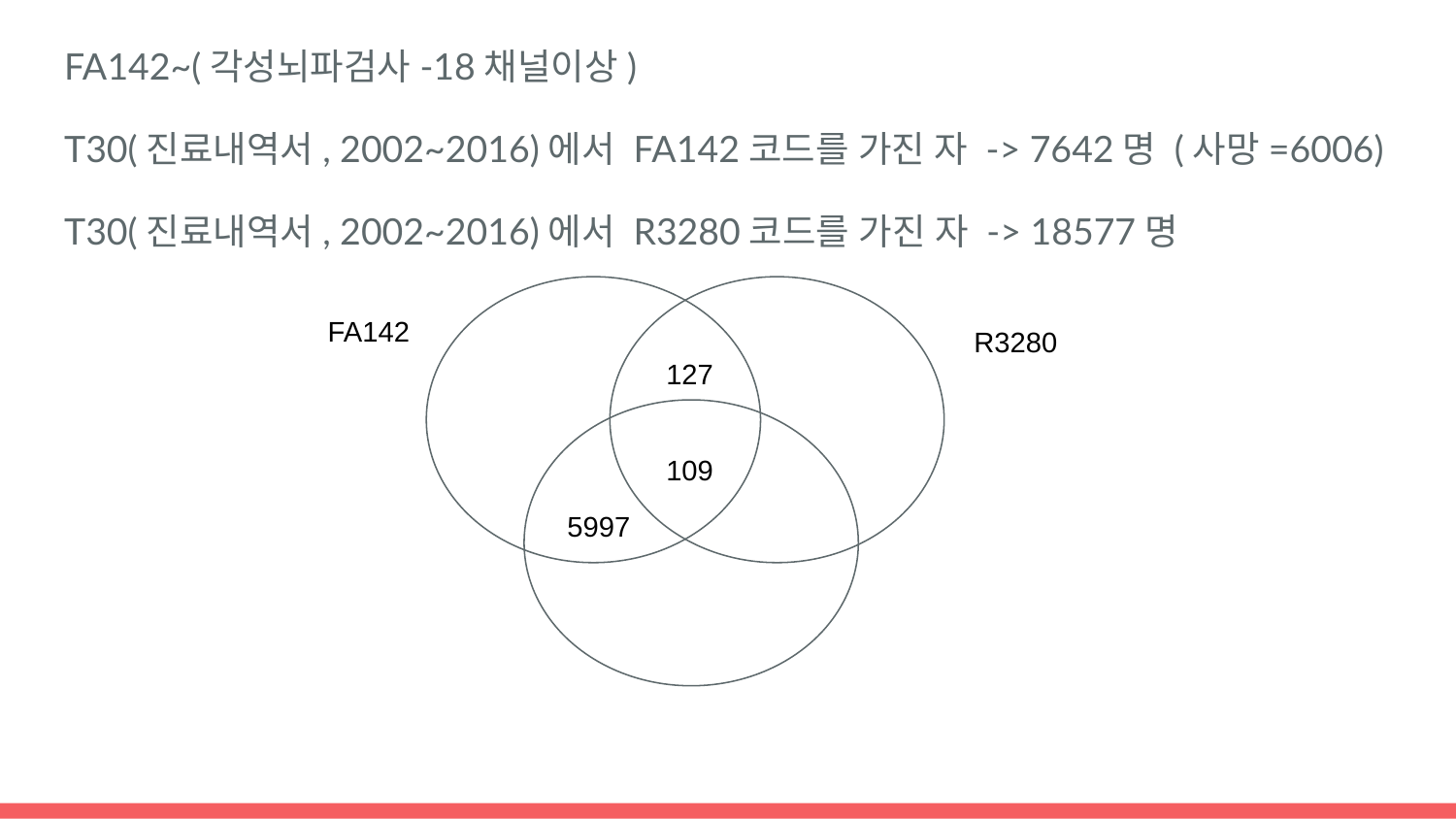

FA142~(각성뇌파검사-18채널이상)
T30(진료내역서, 2002~2016)에서 FA142코드를 가진 자 -> 7642명 (사망=6006)
T30(진료내역서, 2002~2016)에서 R3280코드를 가진 자 -> 18577명

FA142
R3280
127

109
5997